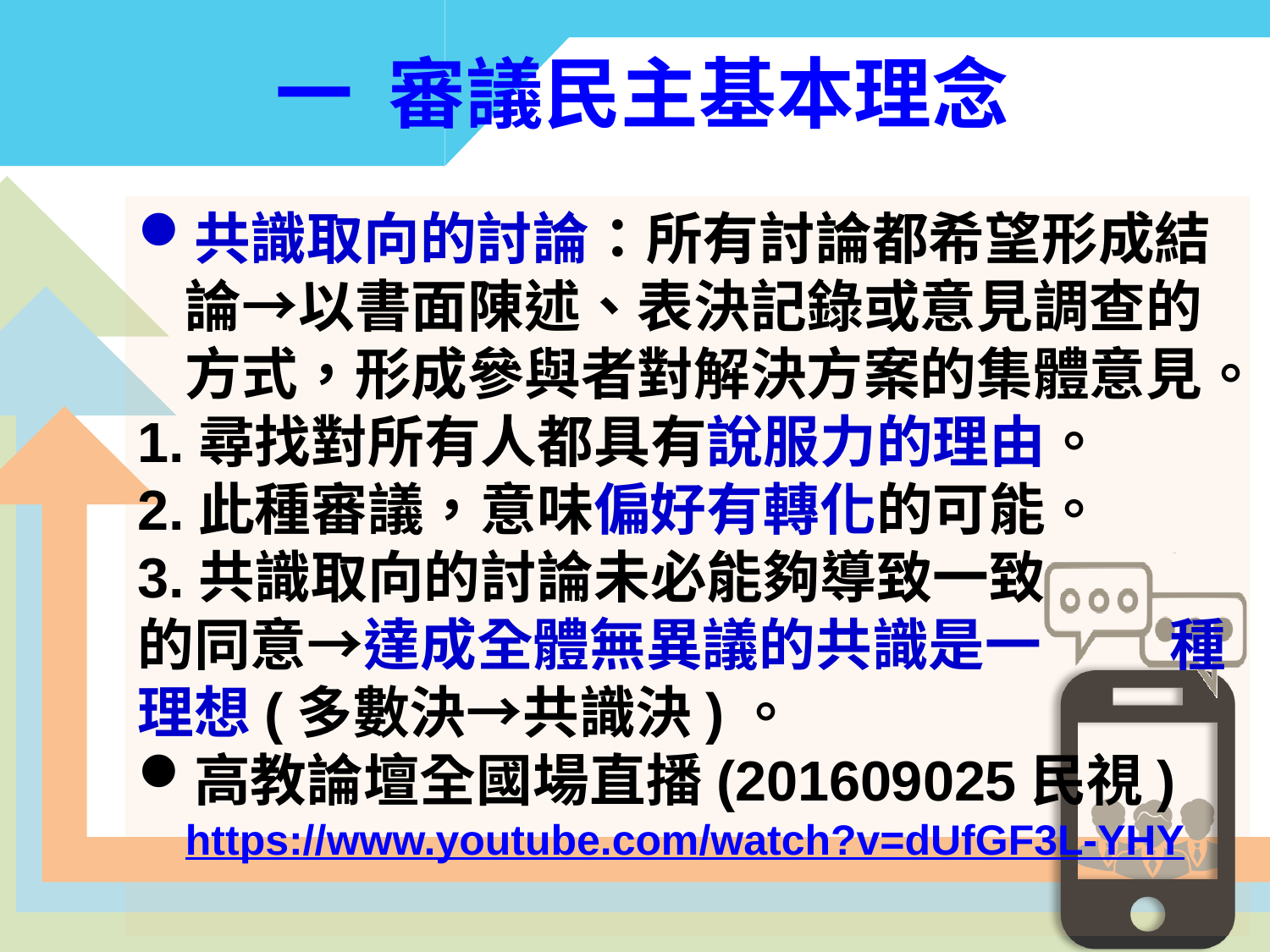

一  審議民主基本理念
共識取向的討論：所有討論都希望形成結論→以書面陳述、表決記錄或意見調查的方式，形成參與者對解決方案的集體意見。
1.尋找對所有人都具有說服力的理由。
2.此種審議，意味偏好有轉化的可能。
3.共識取向的討論未必能夠導致一致           的同意→達成全體無異議的共識是一          種理想(多數決→共識決)。
高教論壇全國場直播(201609025民視) https://www.youtube.com/watch?v=dUfGF3L-YHY